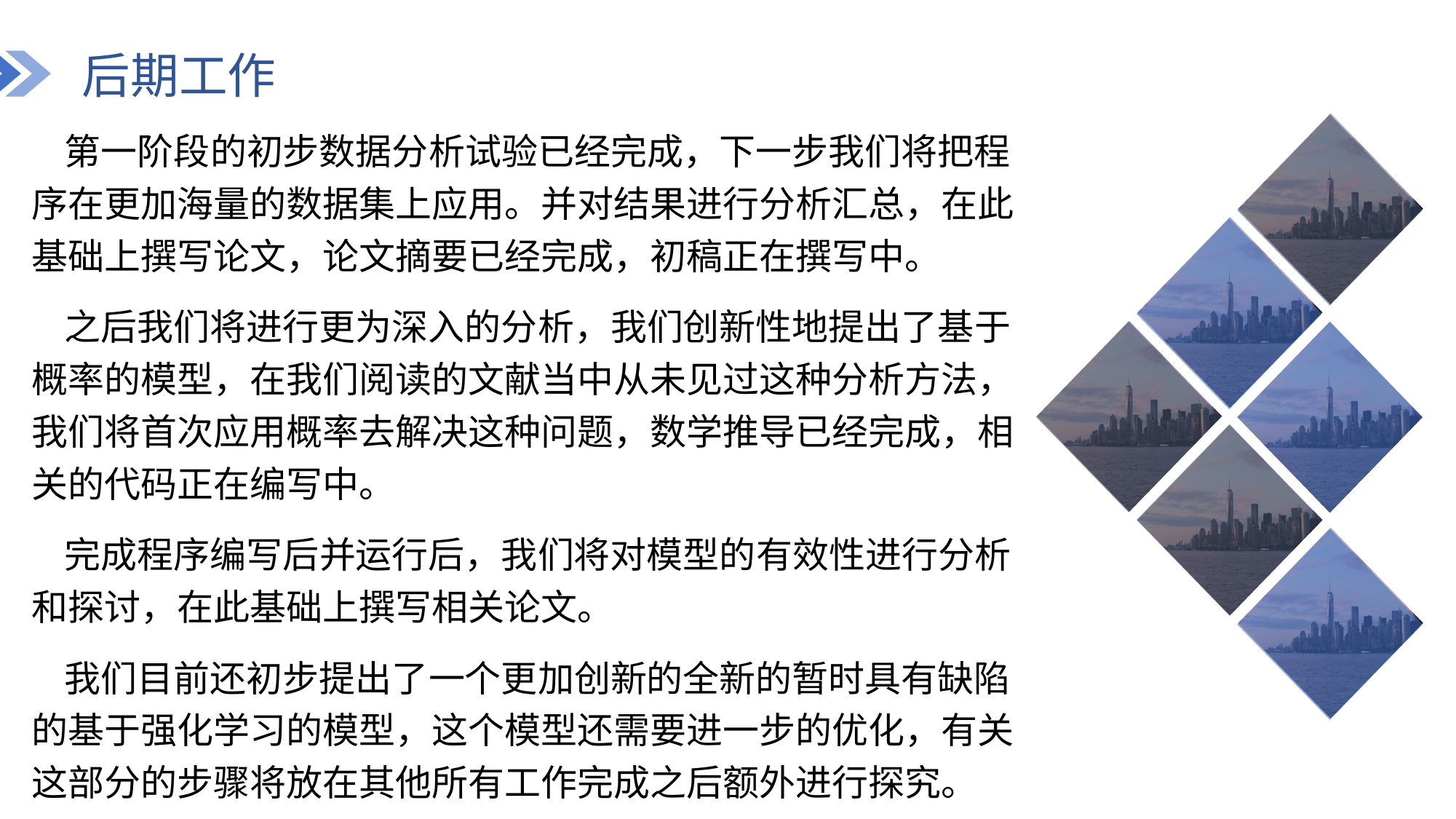

后期工作

   第一阶段的初步数据分析试验已经完成，下一步我们将把程序在更加海量的数据集上应用。并对结果进行分析汇总，在此基础上撰写论文，论文摘要已经完成，初稿正在撰写中。
   之后我们将进行更为深入的分析，我们创新性地提出了基于概率的模型，在我们阅读的文献当中从未见过这种分析方法，我们将首次应用概率去解决这种问题，数学推导已经完成，相关的代码正在编写中。
   完成程序编写后并运行后，我们将对模型的有效性进行分析和探讨，在此基础上撰写相关论文。
   我们目前还初步提出了一个更加创新的全新的暂时具有缺陷的基于强化学习的模型，这个模型还需要进一步的优化，有关这部分的步骤将放在其他所有工作完成之后额外进行探究。